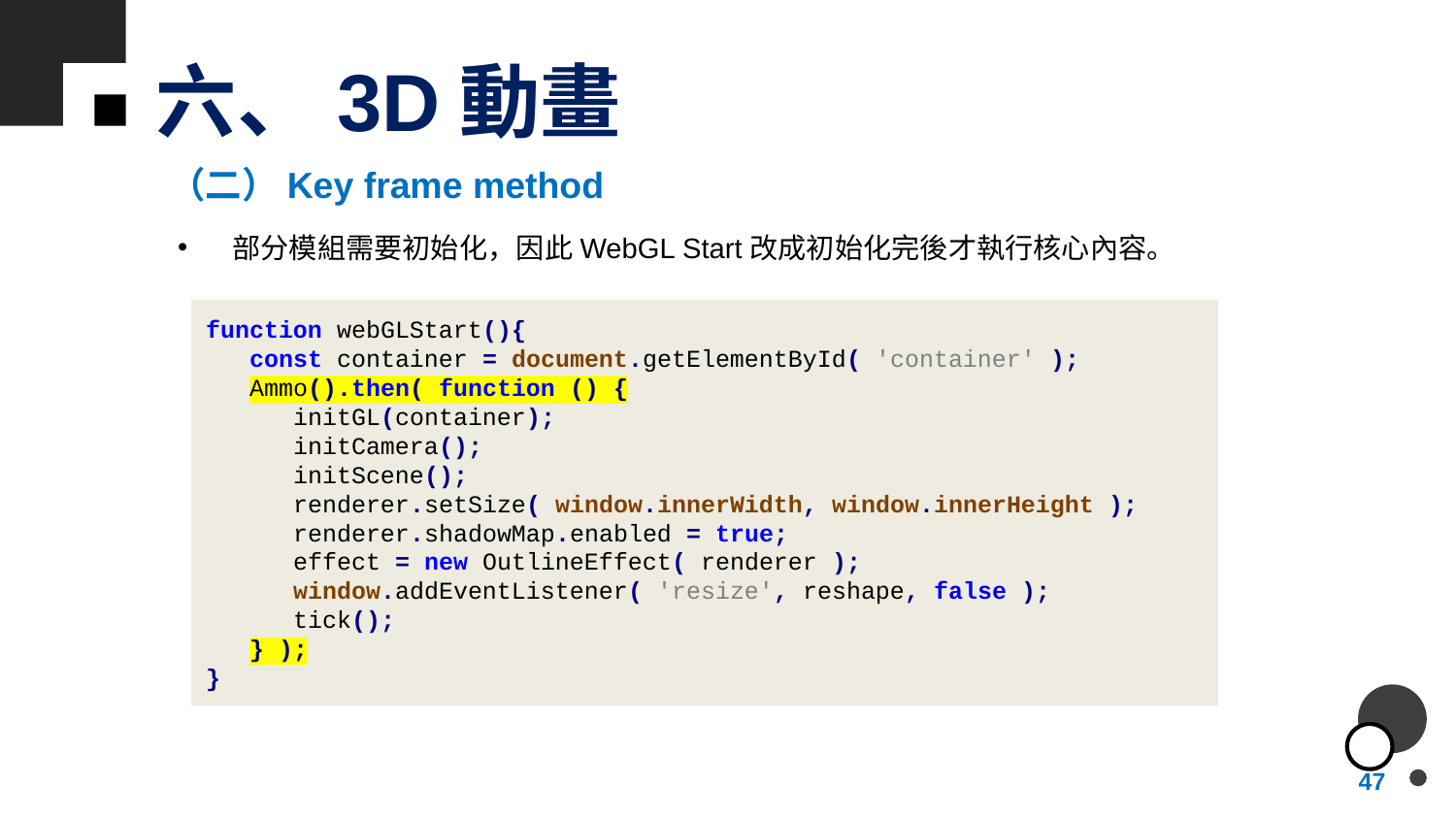

# 六、3D動畫
（二）Key frame method
部分模組需要初始化，因此WebGL Start改成初始化完後才執行核心內容。
function webGLStart(){
   const container = document.getElementById( 'container' );
   Ammo().then( function () {
      initGL(container);
      initCamera();
      initScene();
      renderer.setSize( window.innerWidth, window.innerHeight );
      renderer.shadowMap.enabled = true;
      effect = new OutlineEffect( renderer );
      window.addEventListener( 'resize', reshape, false );
      tick();
   } );
}

47